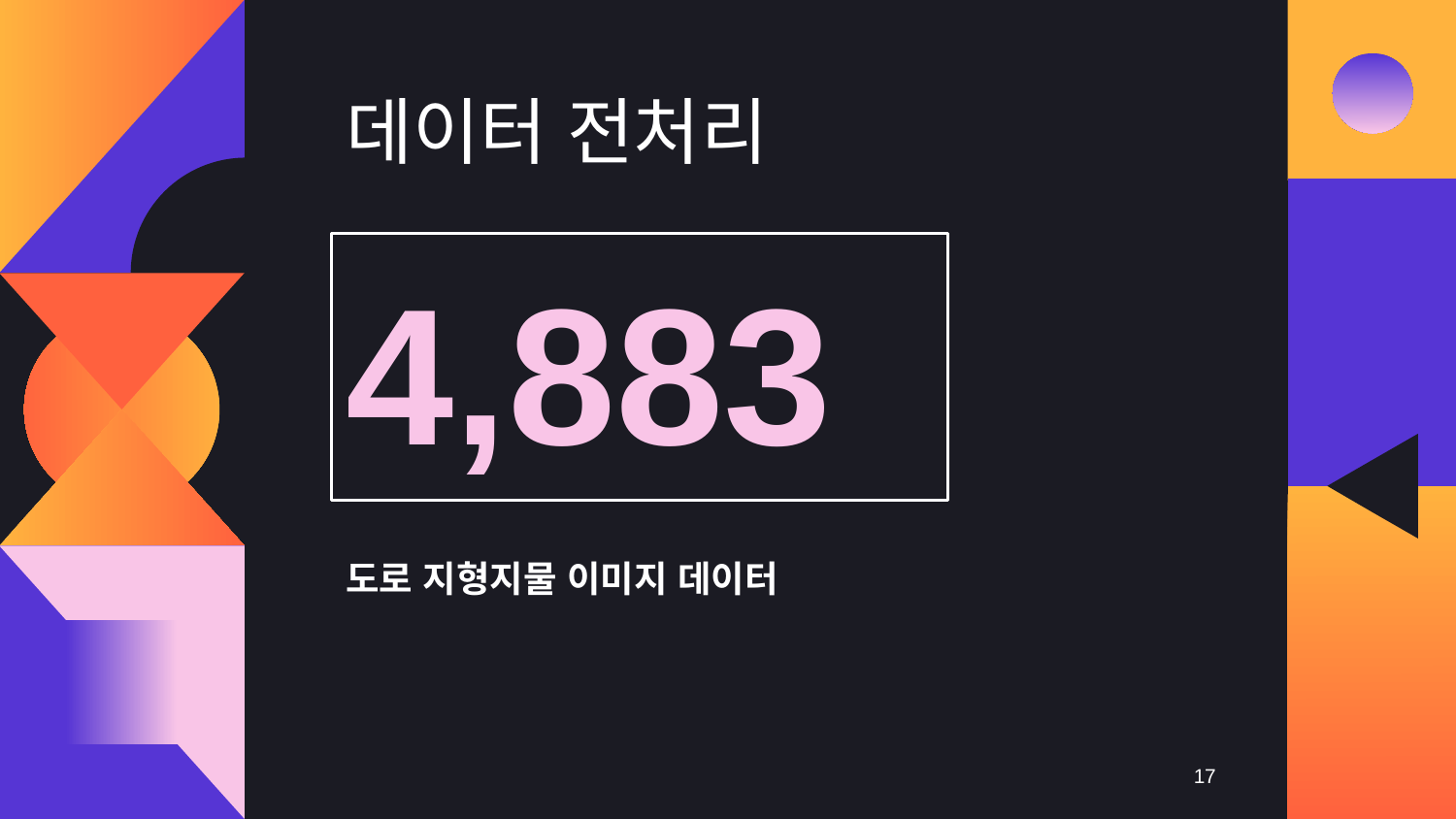

데이터 전처리
# 4,883
도로 지형지물 이미지 데이터